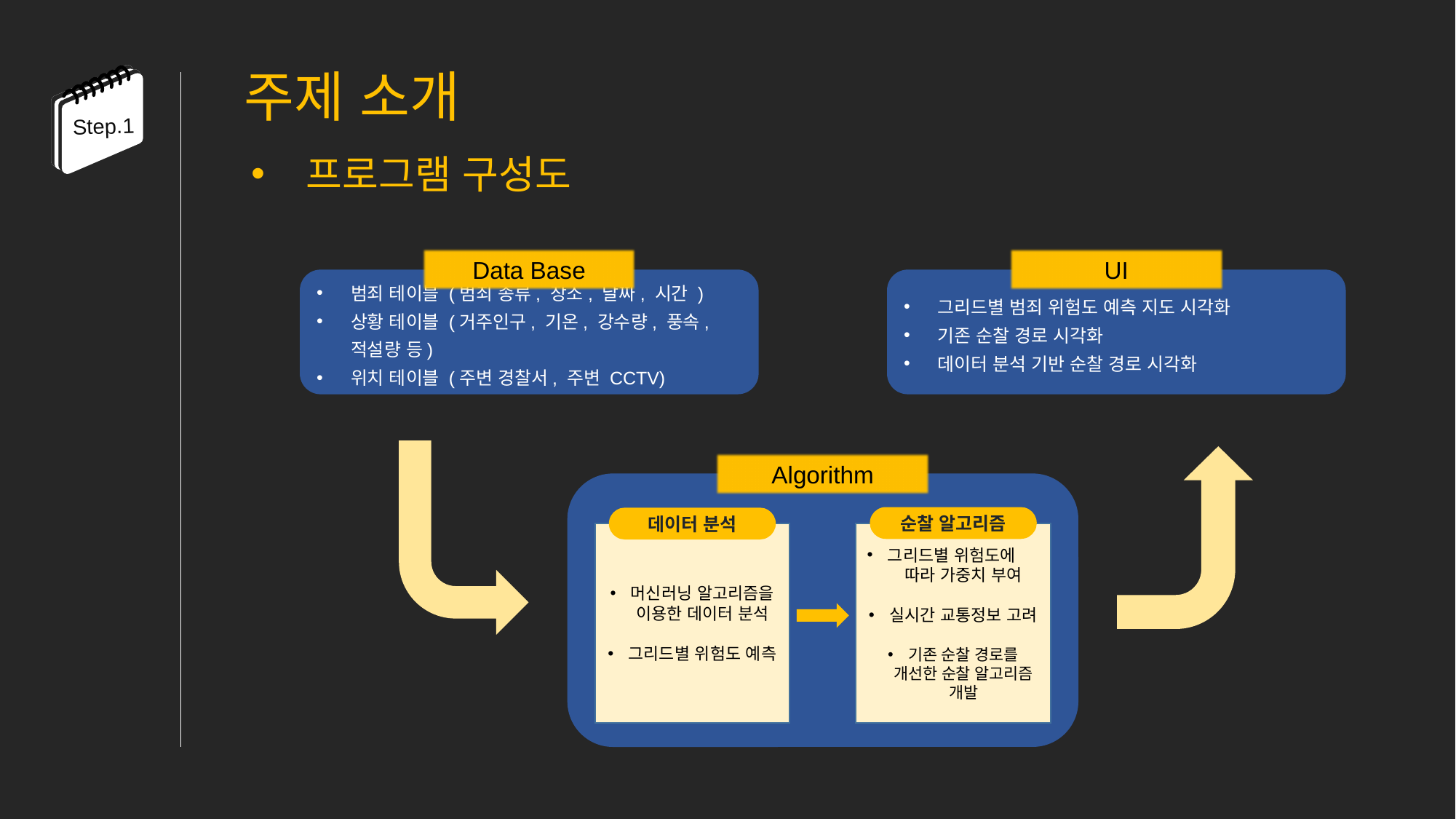

주제 소개

Step.1
프로그램 구성도
Data Base
범죄 테이블 (범죄 종류, 장소, 날짜, 시간 )
상황 테이블 (거주인구, 기온, 강수량, 풍속, 적설량 등)
위치 테이블 (주변 경찰서, 주변 CCTV)
UI
그리드별 범죄 위험도 예측 지도 시각화
기존 순찰 경로 시각화
데이터 분석 기반 순찰 경로 시각화
Algorithm

순찰 알고리즘
그리드별 위험도에      따라 가중치 부여

실시간 교통정보 고려

기존 순찰 경로를 개선한 순찰 알고리즘 개발
데이터 분석
머신러닝 알고리즘을 이용한 데이터 분석

그리드별 위험도 예측